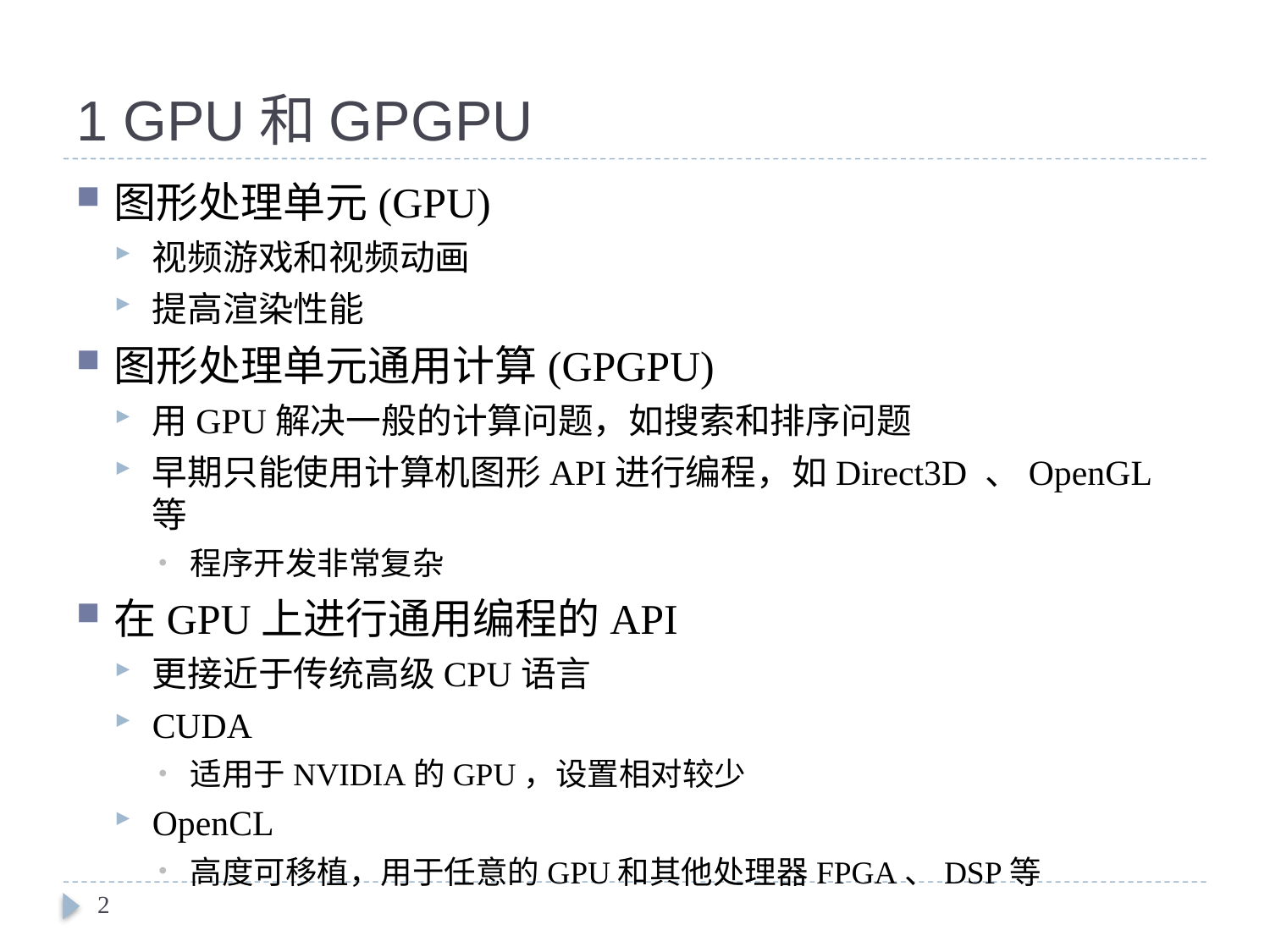

# 1 GPU和GPGPU
图形处理单元(GPU)
视频游戏和视频动画
提高渲染性能
图形处理单元通用计算(GPGPU)
用GPU解决一般的计算问题，如搜索和排序问题
早期只能使用计算机图形API进行编程，如Direct3D 、OpenGL等
程序开发非常复杂
在GPU上进行通用编程的API
更接近于传统高级CPU语言
CUDA
适用于NVIDIA的GPU，设置相对较少
OpenCL
高度可移植，用于任意的GPU和其他处理器FPGA、DSP等
2